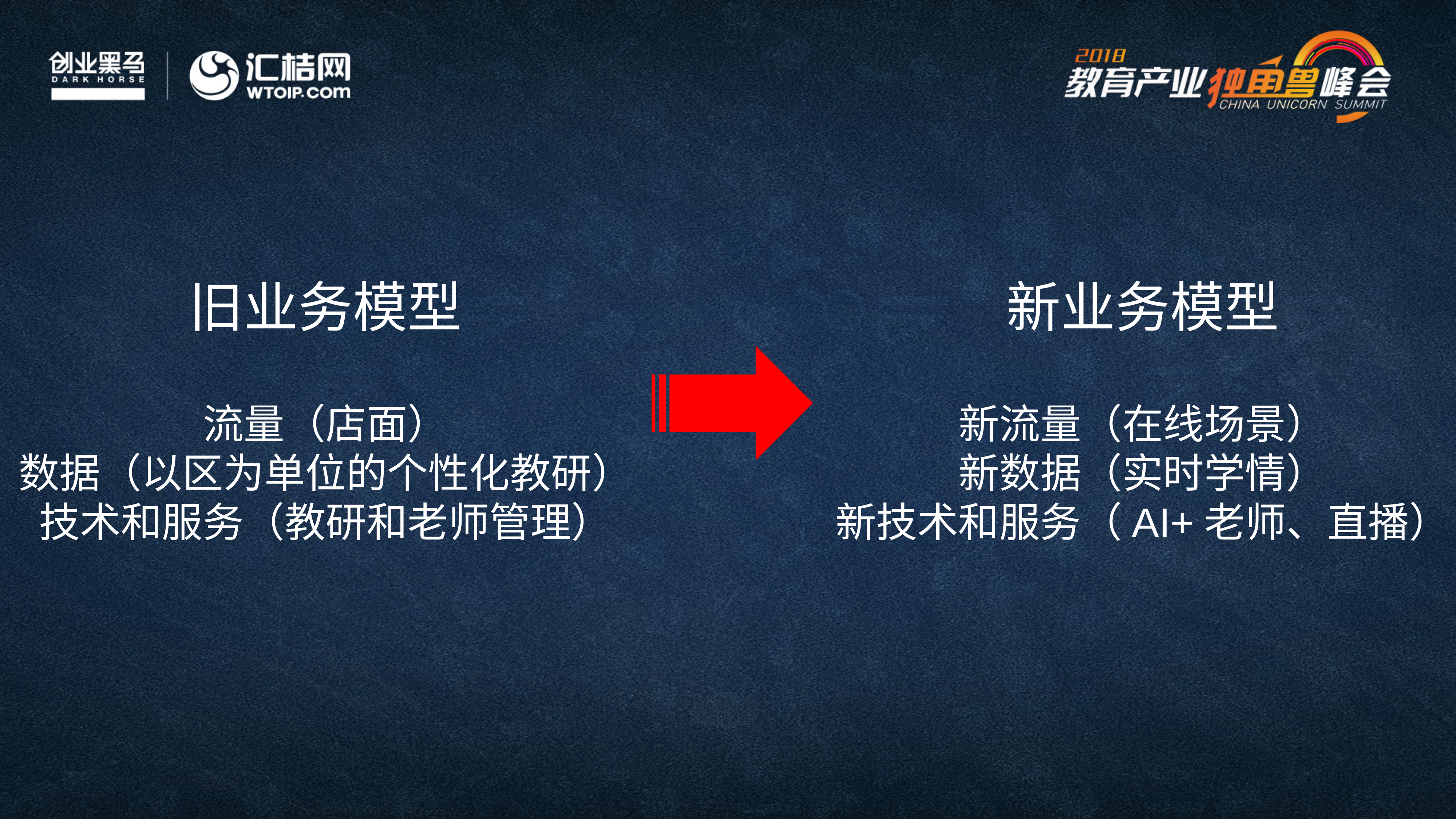

旧业务模型

流量（店面）
数据（以区为单位的个性化教研）
技术和服务（教研和老师管理）
新业务模型

新流量（在线场景）
新数据（实时学情）
新技术和服务（AI+老师、直播）